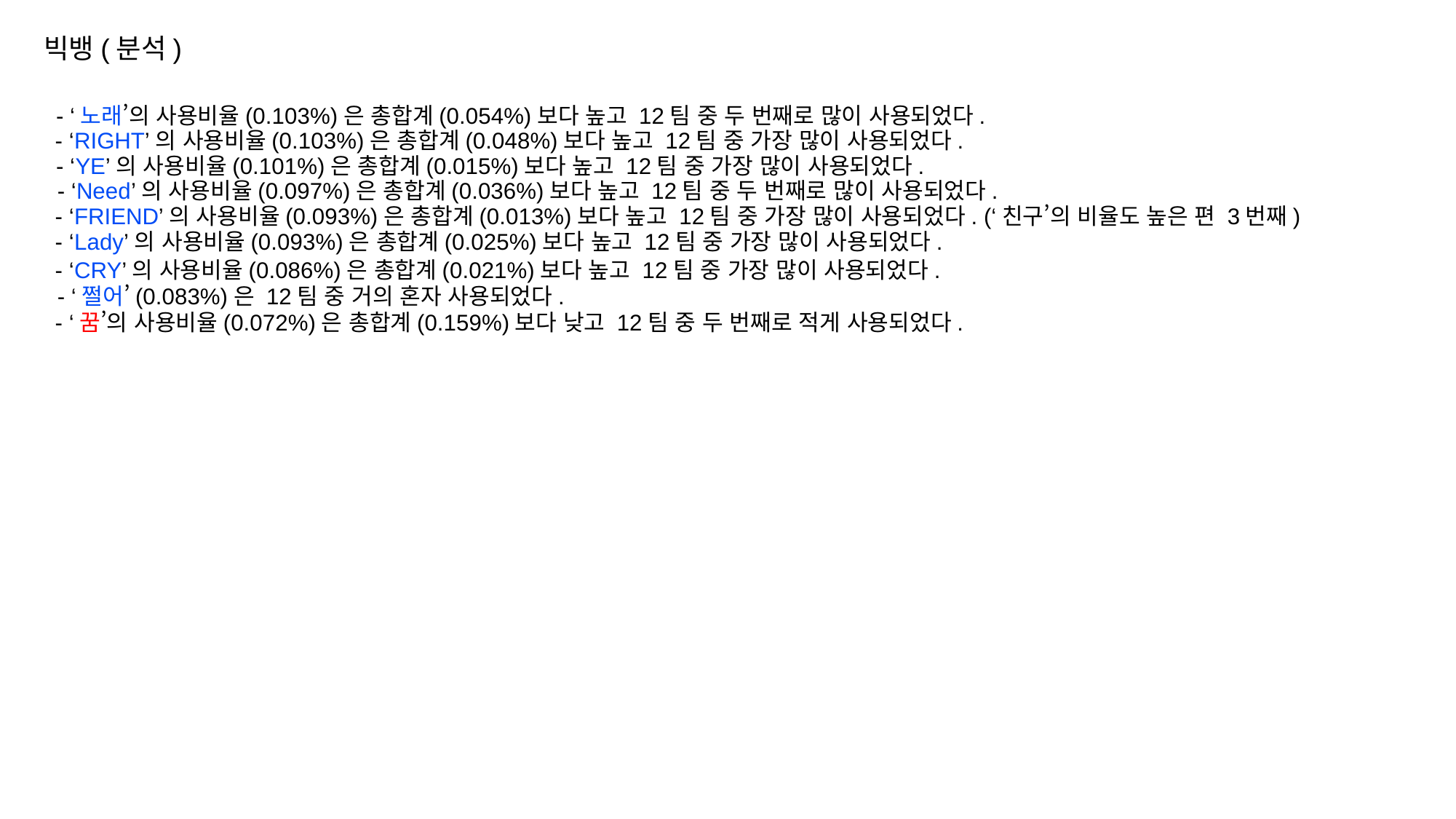

빅뱅(분석)
- ‘노래’의 사용비율(0.103%)은 총합계(0.054%)보다 높고 12팀 중 두 번째로 많이 사용되었다.
- ‘RIGHT’의 사용비율(0.103%)은 총합계(0.048%)보다 높고 12팀 중 가장 많이 사용되었다.
- ‘YE’의 사용비율(0.101%)은 총합계(0.015%)보다 높고 12팀 중 가장 많이 사용되었다.
- ‘Need’의 사용비율(0.097%)은 총합계(0.036%)보다 높고 12팀 중 두 번째로 많이 사용되었다.
- ‘FRIEND’의 사용비율(0.093%)은 총합계(0.013%)보다 높고 12팀 중 가장 많이 사용되었다. (‘친구’의 비율도 높은 편 3번째)
- ‘Lady’의 사용비율(0.093%)은 총합계(0.025%)보다 높고 12팀 중 가장 많이 사용되었다.
- ‘CRY’의 사용비율(0.086%)은 총합계(0.021%)보다 높고 12팀 중 가장 많이 사용되었다.
- ‘쩔어’(0.083%)은 12팀 중 거의 혼자 사용되었다.
- ‘꿈’의 사용비율(0.072%)은 총합계(0.159%)보다 낮고 12팀 중 두 번째로 적게 사용되었다.